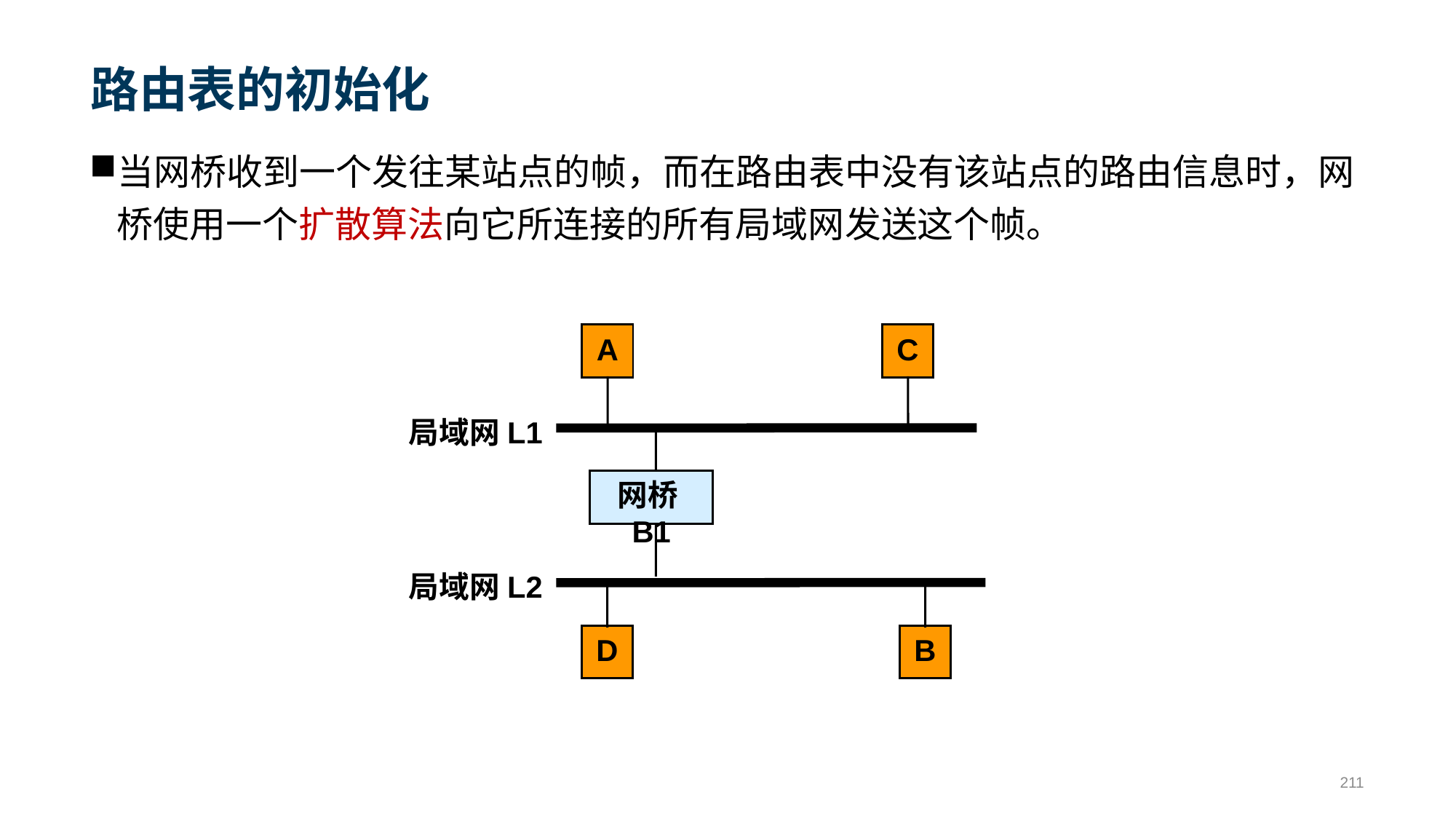

# 路由表的初始化
当网桥收到一个发往某站点的帧，而在路由表中没有该站点的路由信息时，网桥使用一个扩散算法向它所连接的所有局域网发送这个帧。

A
C

局域网L1

网桥B1

局域网L2

D
B
211